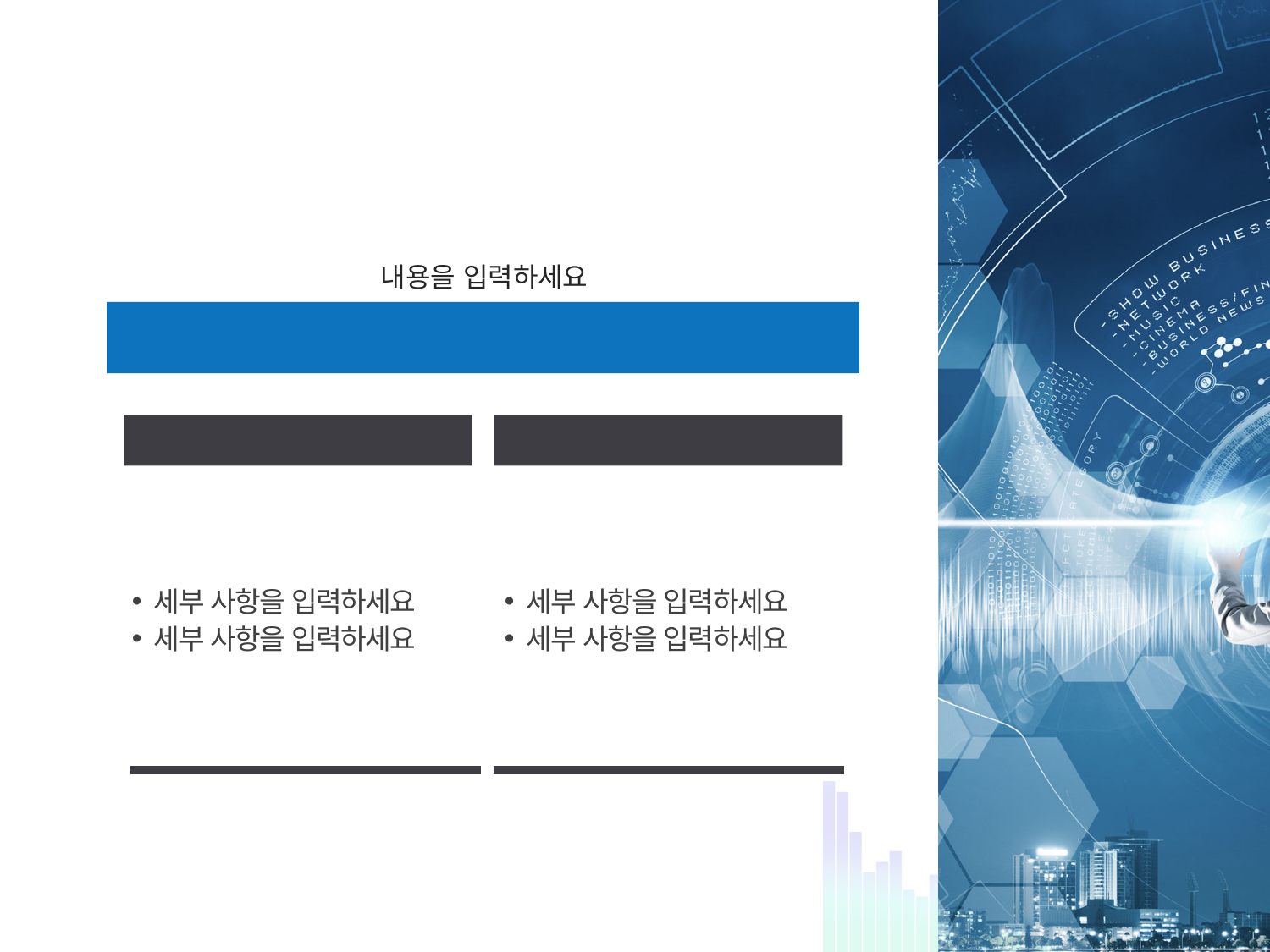

#
내용을 입력하세요
내용의 핵심을 입력하세요
텍스트
텍스트
세부 사항을 입력하세요
세부 사항을 입력하세요
세부 사항을 입력하세요
세부 사항을 입력하세요